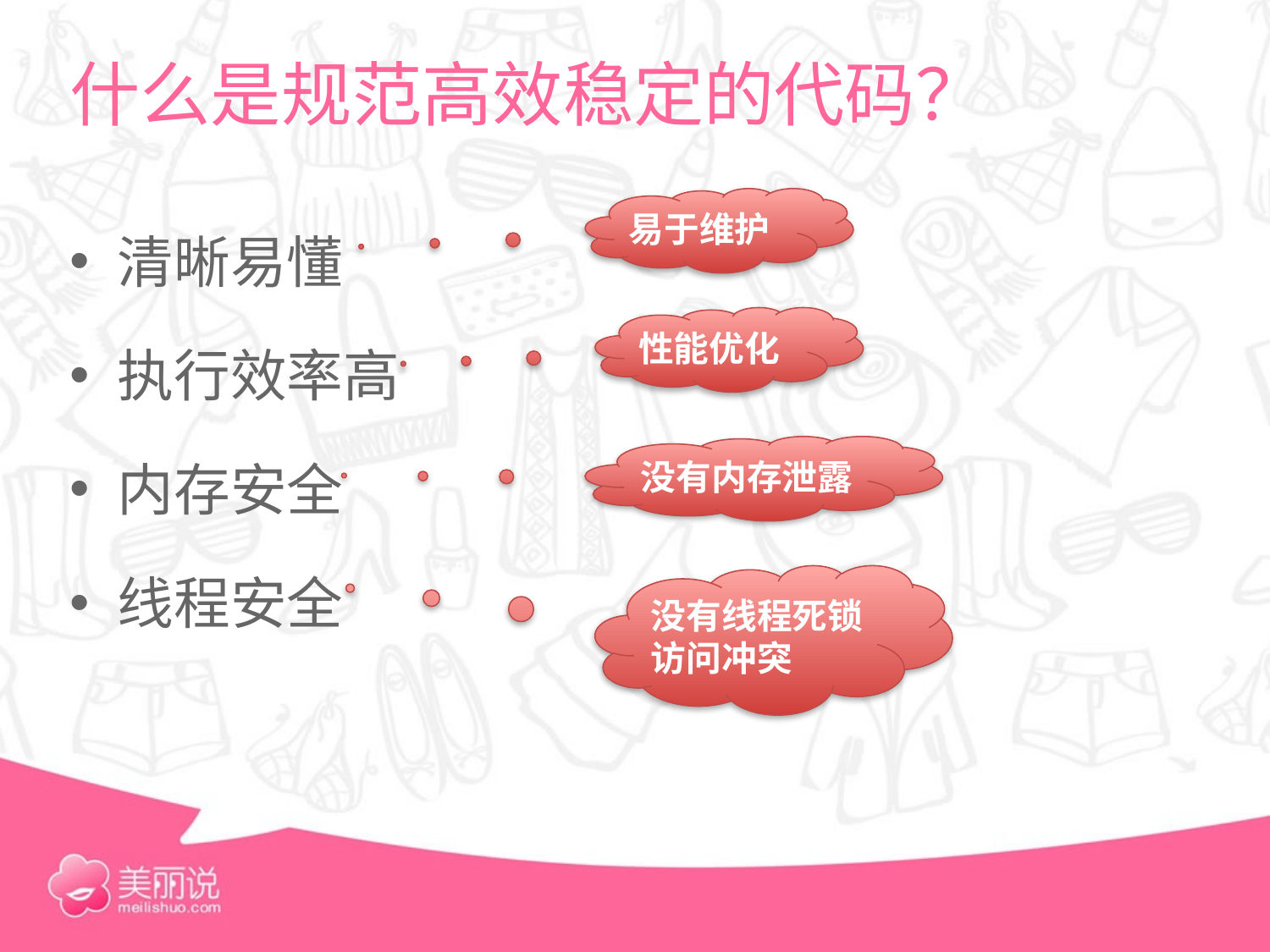

# 什么是规范高效稳定的代码？
清晰易懂
执行效率高
内存安全
线程安全

易于维护
性能优化
没有内存泄露
没有线程死锁
访问冲突